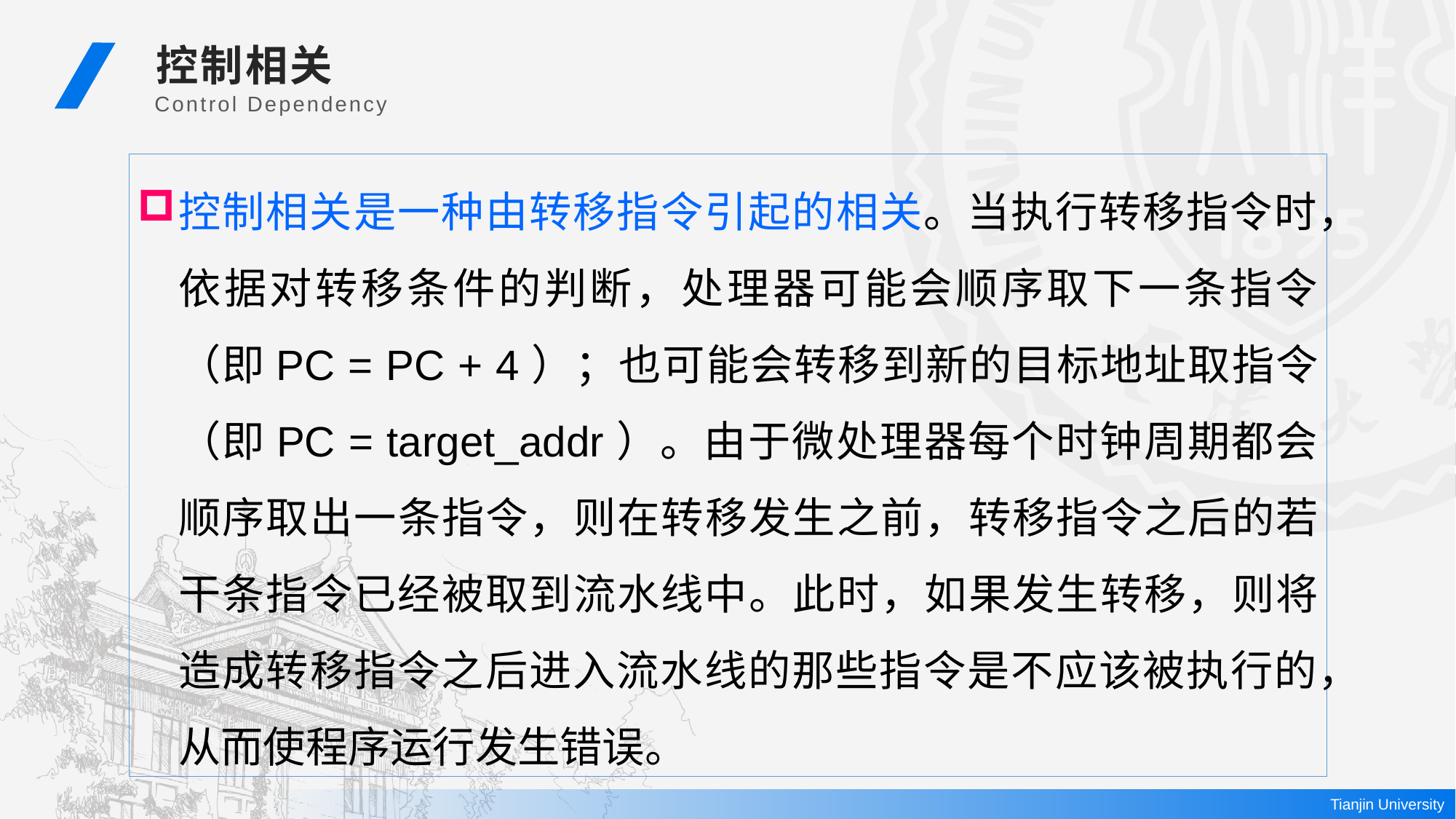

控制相关
Control Dependency
控制相关是一种由转移指令引起的相关。当执行转移指令时，依据对转移条件的判断，处理器可能会顺序取下一条指令（即PC = PC + 4）；也可能会转移到新的目标地址取指令（即PC = target_addr）。由于微处理器每个时钟周期都会顺序取出一条指令，则在转移发生之前，转移指令之后的若干条指令已经被取到流水线中。此时，如果发生转移，则将造成转移指令之后进入流水线的那些指令是不应该被执行的，从而使程序运行发生错误。